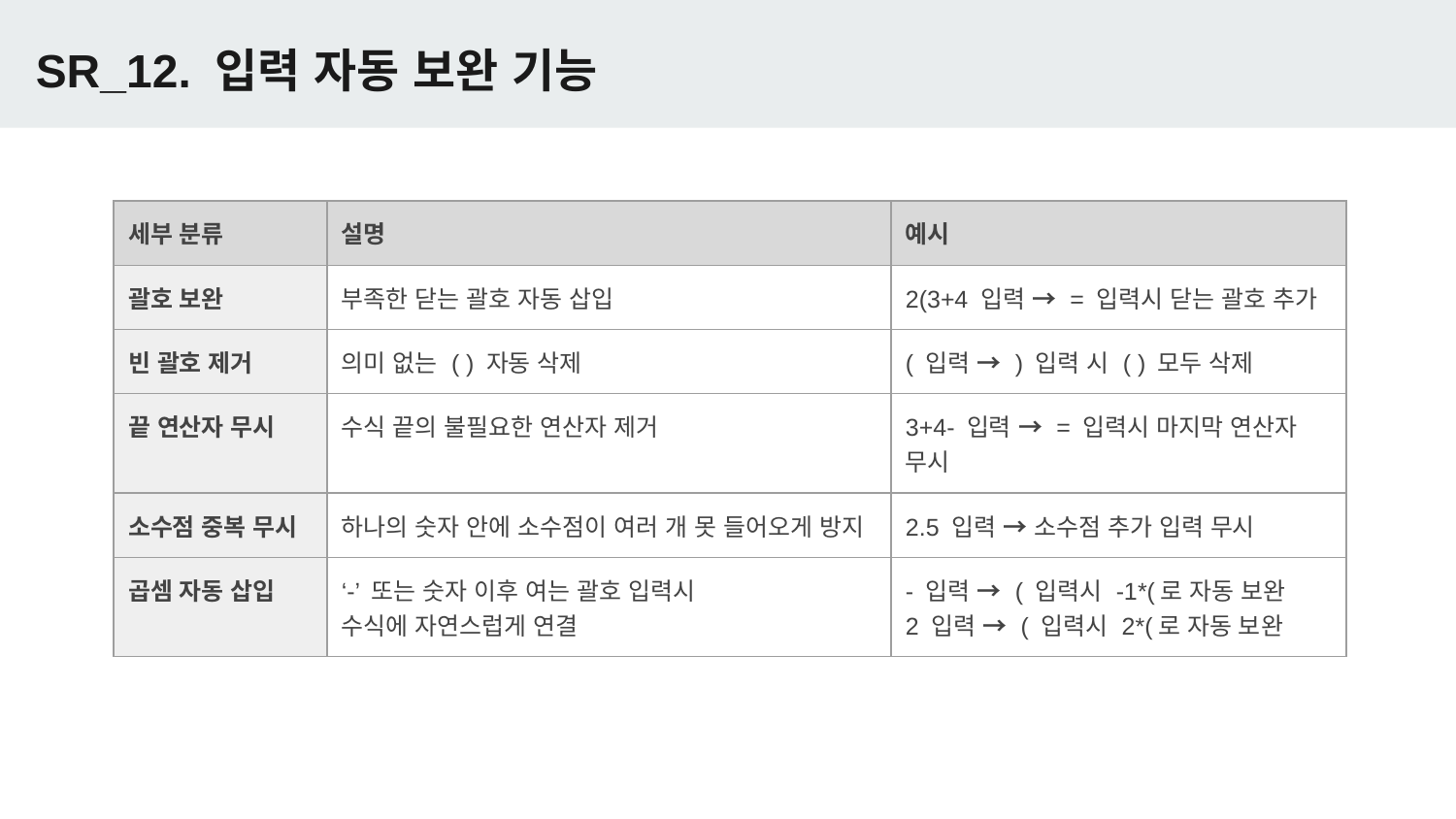

# SR_12. 입력 자동 보완 기능
| 세부 분류 | 설명 | 예시 |
| --- | --- | --- |
| 괄호 보완 | 부족한 닫는 괄호 자동 삽입 | 2(3+4 입력 → = 입력시 닫는 괄호 추가 |
| 빈 괄호 제거 | 의미 없는 ( ) 자동 삭제 | ( 입력 → ) 입력 시 ( ) 모두 삭제 |
| 끝 연산자 무시 | 수식 끝의 불필요한 연산자 제거 | 3+4- 입력 → = 입력시 마지막 연산자 무시 |
| 소수점 중복 무시 | 하나의 숫자 안에 소수점이 여러 개 못 들어오게 방지 | 2.5 입력 → 소수점 추가 입력 무시 |
| 곱셈 자동 삽입 | ‘-’ 또는 숫자 이후 여는 괄호 입력시 수식에 자연스럽게 연결 | - 입력 → ( 입력시 -1\*(로 자동 보완 2 입력 → ( 입력시 2\*(로 자동 보완 |